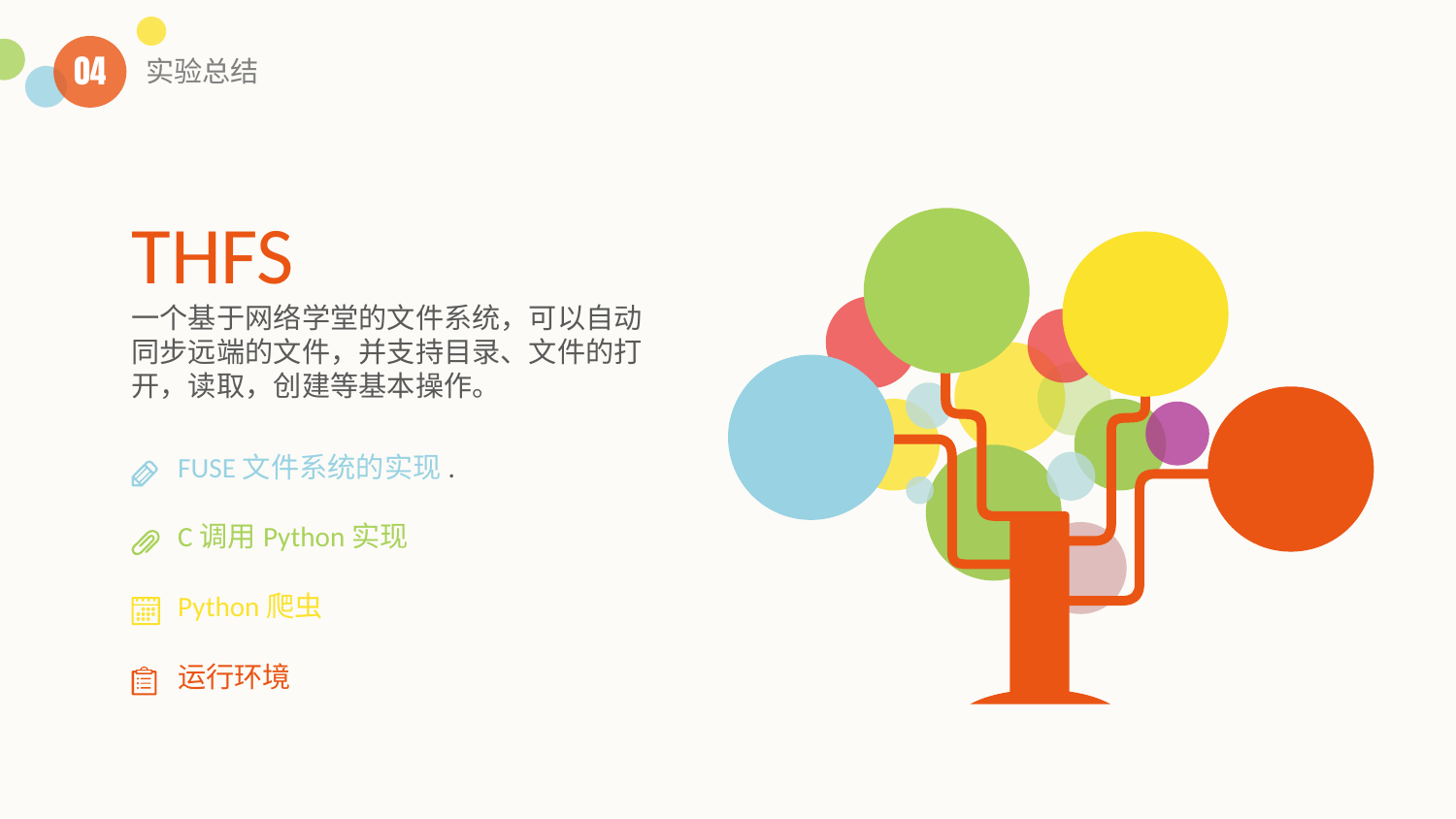

04
实验总结

THFS

一个基于网络学堂的文件系统，可以自动同步远端的文件，并支持目录、文件的打开，读取，创建等基本操作。

FUSE文件系统的实现.

C调用Python实现

Python爬虫

运行环境